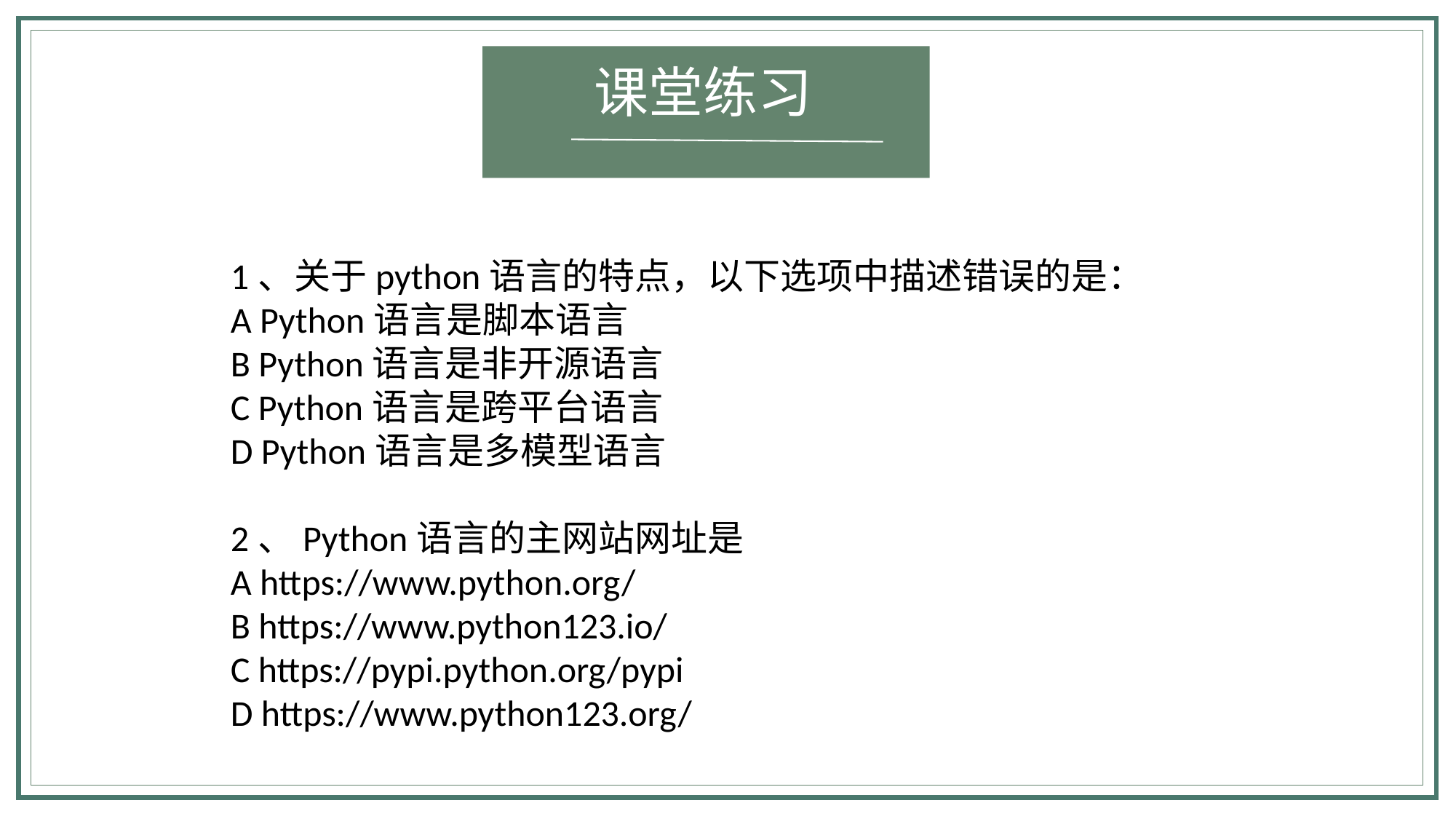

课堂练习
1、关于python语言的特点，以下选项中描述错误的是：
A Python语言是脚本语言
B Python语言是非开源语言
C Python语言是跨平台语言
D Python语言是多模型语言

2、Python语言的主网站网址是
A https://www.python.org/
B https://www.python123.io/
C https://pypi.python.org/pypi
D https://www.python123.org/